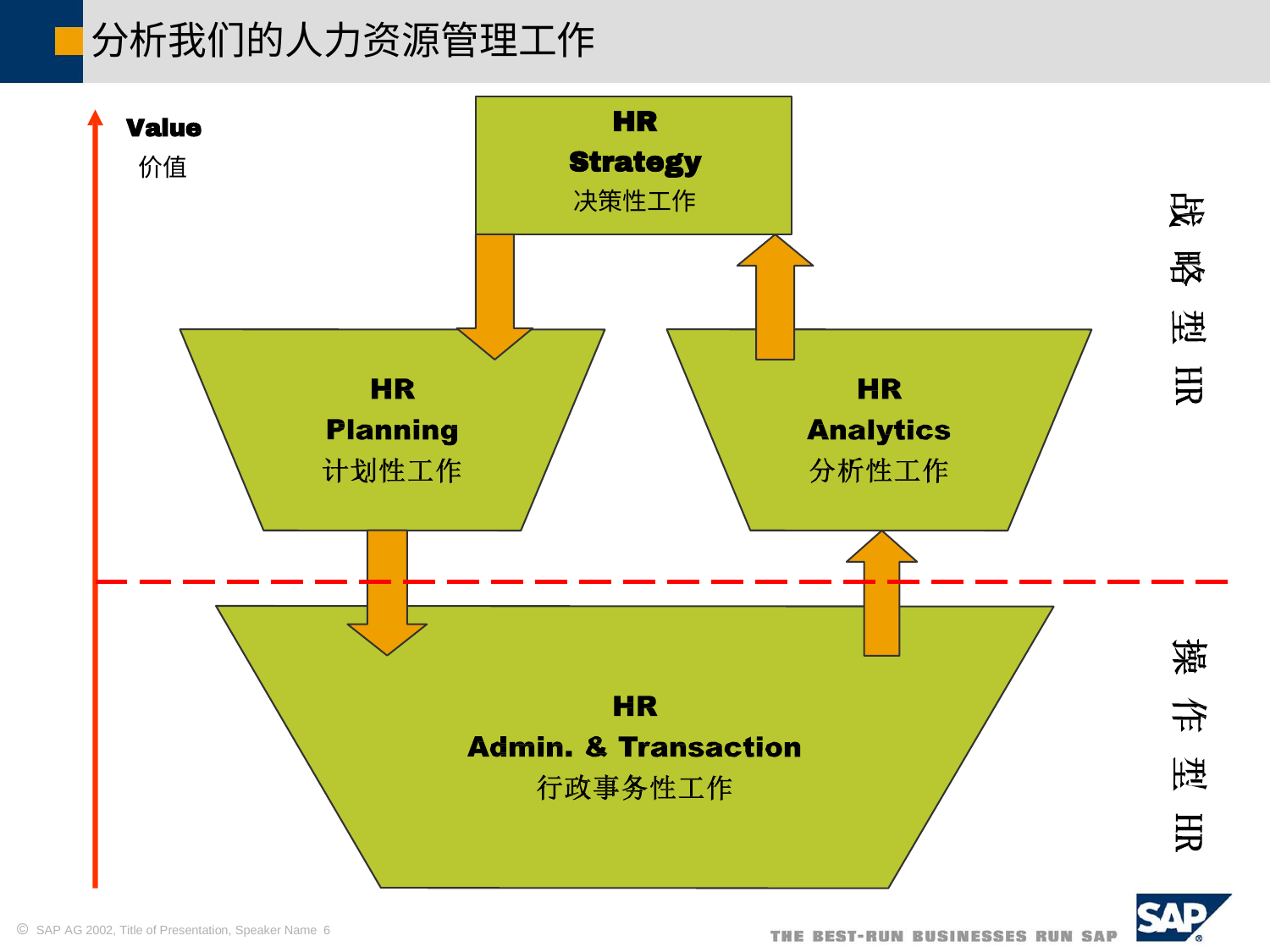

分析我们的人力资源管理工作

HR
Strategy
决策性工作

Value
价值

©  SAP AG 2002, Title of Presentation, Speaker Name  6